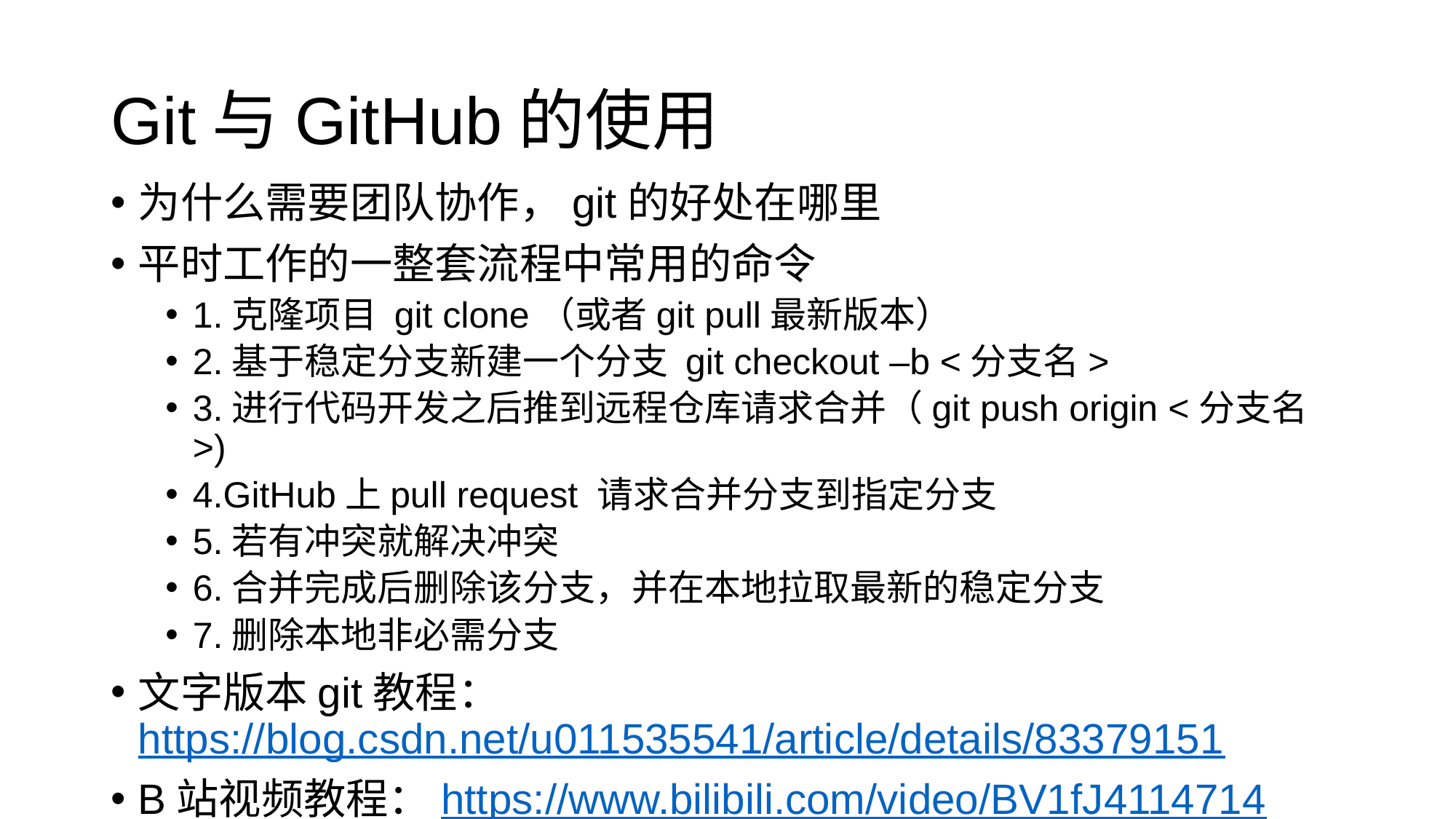

# Git与GitHub的使用
为什么需要团队协作，git的好处在哪里
平时工作的一整套流程中常用的命令
1.克隆项目 git clone（或者git pull最新版本）
2.基于稳定分支新建一个分支 git checkout –b <分支名>
3.进行代码开发之后推到远程仓库请求合并（git push origin <分支名>)
4.GitHub上pull request 请求合并分支到指定分支
5.若有冲突就解决冲突
6.合并完成后删除该分支，并在本地拉取最新的稳定分支
7.删除本地非必需分支
文字版本git教程：https://blog.csdn.net/u011535541/article/details/83379151
B站视频教程：https://www.bilibili.com/video/BV1fJ4114714